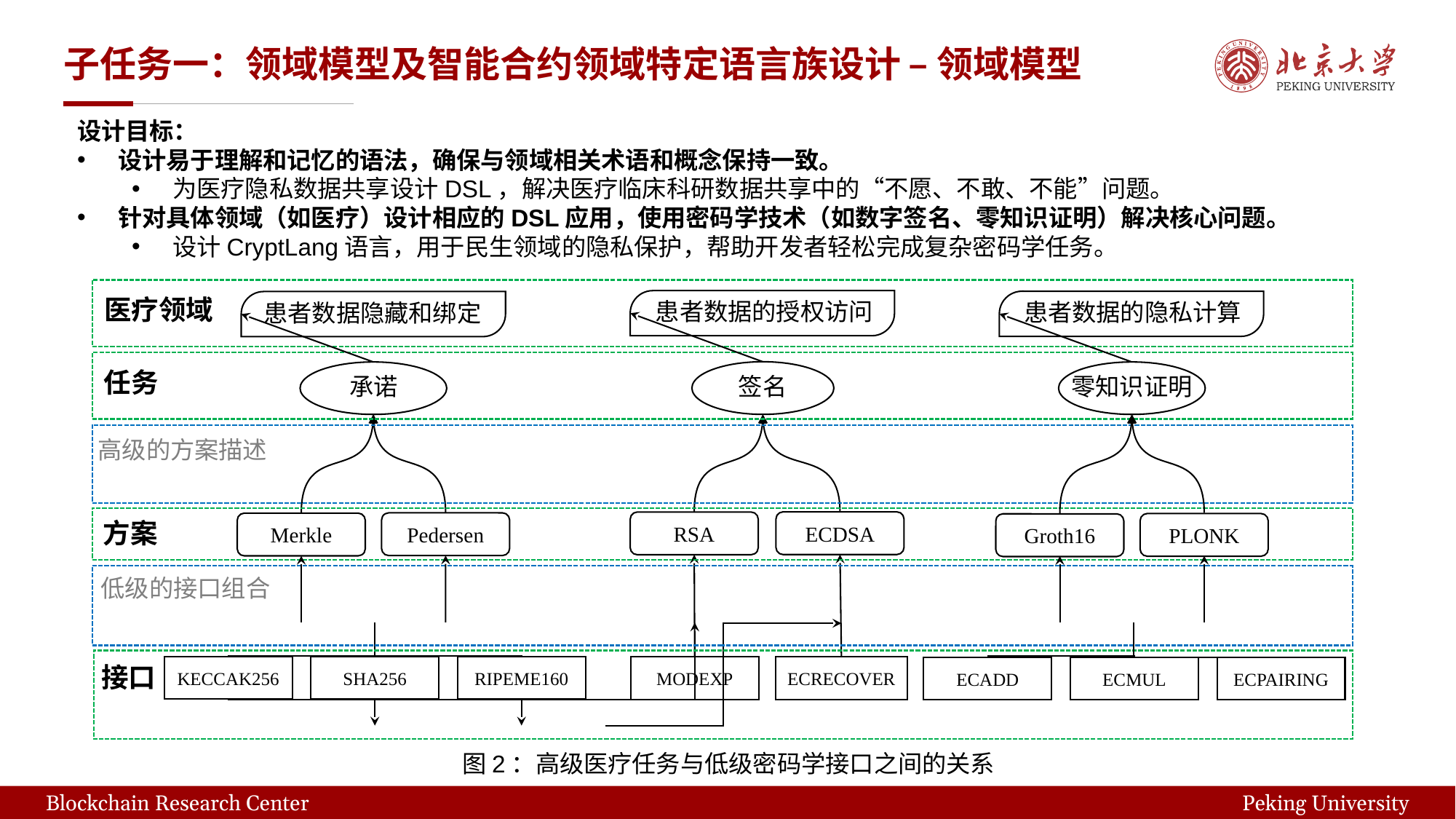

# 子任务一：领域模型及智能合约领域特定语言族设计 – 领域模型
设计目标：
设计易于理解和记忆的语法，确保与领域相关术语和概念保持一致。
为医疗隐私数据共享设计DSL，解决医疗临床科研数据共享中的“不愿、不敢、不能”问题。
针对具体领域（如医疗）设计相应的DSL应用，使用密码学技术（如数字签名、零知识证明）解决核心问题。
设计CryptLang语言，用于民生领域的隐私保护，帮助开发者轻松完成复杂密码学任务。

医疗领域

患者数据的授权访问

患者数据的隐私计算
患者数据隐藏和绑定

任务

零知识证明
承诺
签名

高级的方案描述

方案
ECDSA
RSA
Pedersen
Merkle
PLONK
Groth16

低级的接口组合

接口
KECCAK256
SHA256
RIPEME160
MODEXP
ECRECOVER
ECADD
ECMUL
ECPAIRING
图2：高级医疗任务与低级密码学接口之间的关系